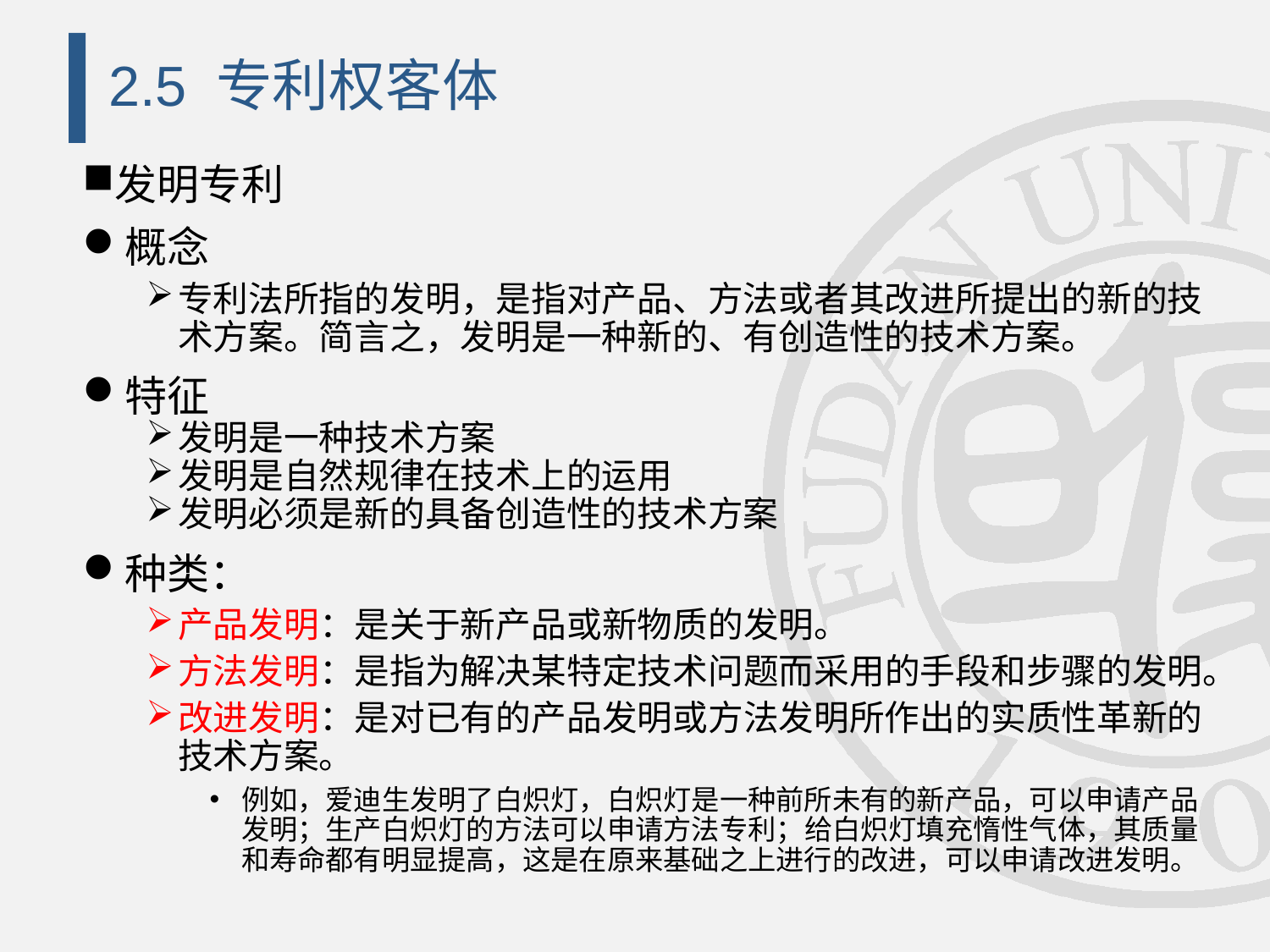

# 2.5 专利权客体
发明专利
概念
专利法所指的发明，是指对产品、方法或者其改进所提出的新的技术方案。简言之，发明是一种新的、有创造性的技术方案。
特征
发明是一种技术方案
发明是自然规律在技术上的运用
发明必须是新的具备创造性的技术方案
种类：
产品发明：是关于新产品或新物质的发明。
方法发明：是指为解决某特定技术问题而采用的手段和步骤的发明。
改进发明：是对已有的产品发明或方法发明所作出的实质性革新的技术方案。
例如，爱迪生发明了白炽灯，白炽灯是一种前所未有的新产品，可以申请产品发明；生产白炽灯的方法可以申请方法专利；给白炽灯填充惰性气体，其质量和寿命都有明显提高，这是在原来基础之上进行的改进，可以申请改进发明。